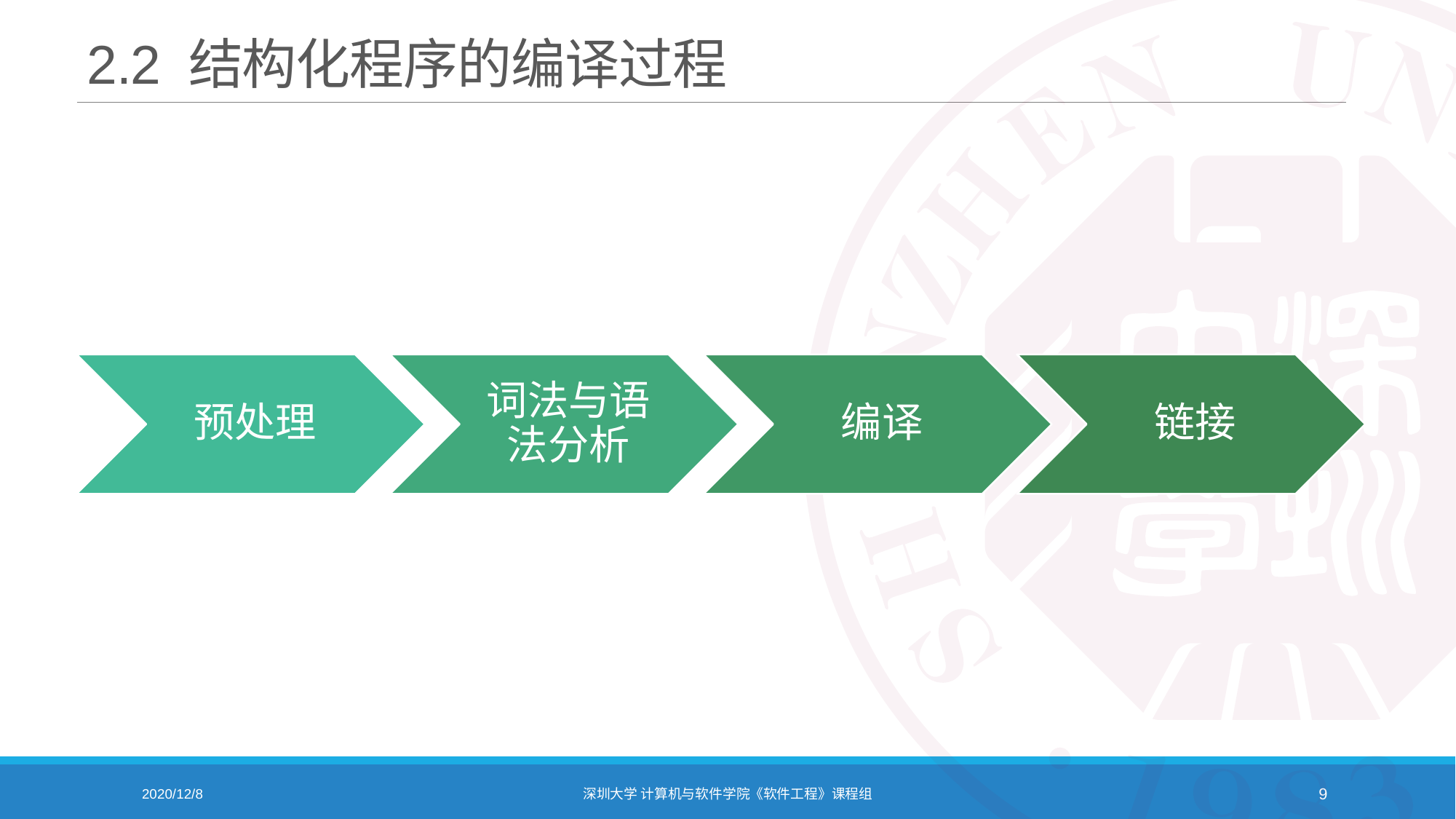

# 2.2 结构化程序的编译过程
预处理
词法与语法分析
编译
链接
2020/12/8
深圳大学 计算机与软件学院《软件工程》课程组
9